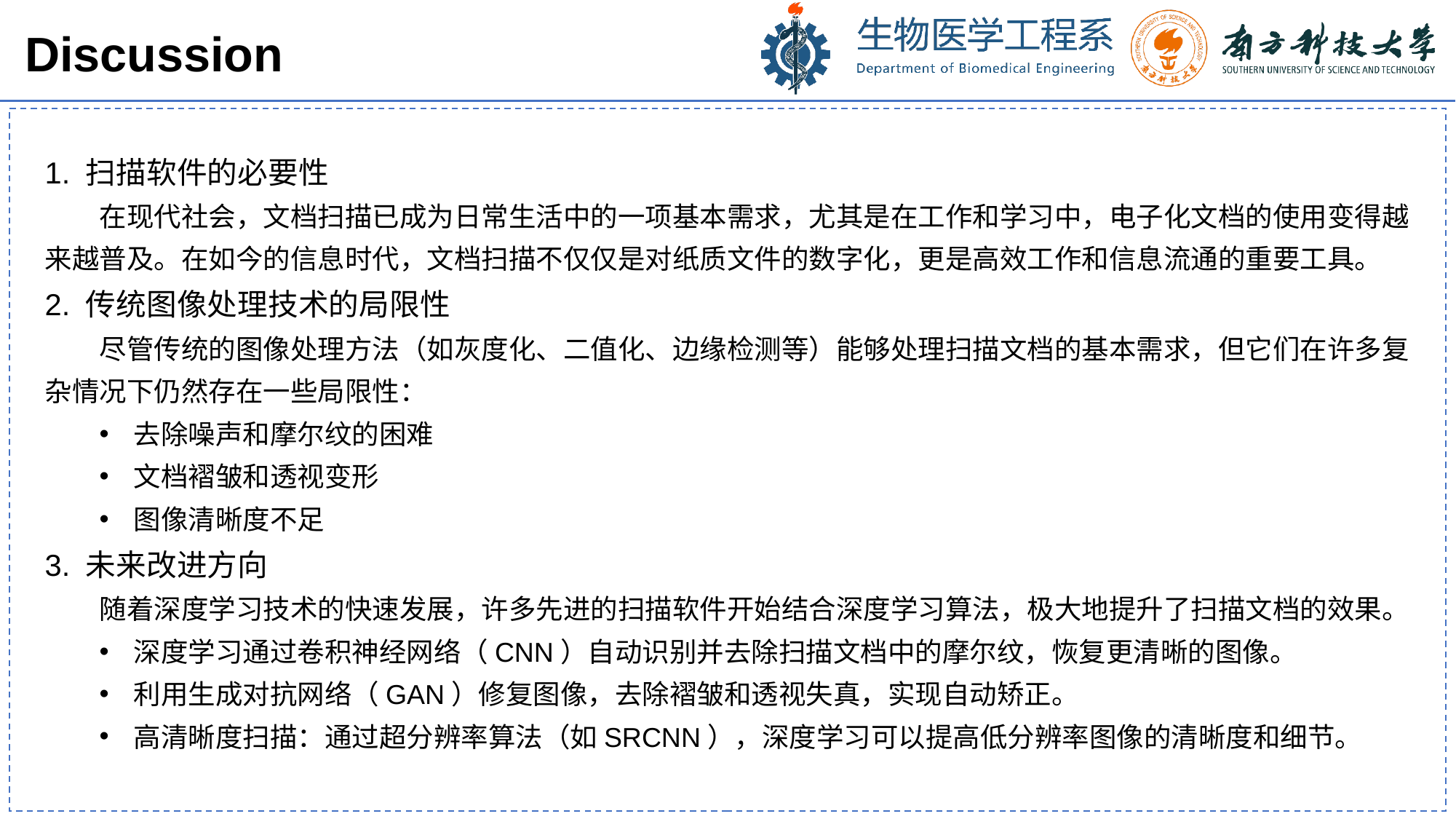

Discussion
1. 扫描软件的必要性
在现代社会，文档扫描已成为日常生活中的一项基本需求，尤其是在工作和学习中，电子化文档的使用变得越来越普及。在如今的信息时代，文档扫描不仅仅是对纸质文件的数字化，更是高效工作和信息流通的重要工具。
2. 传统图像处理技术的局限性
尽管传统的图像处理方法（如灰度化、二值化、边缘检测等）能够处理扫描文档的基本需求，但它们在许多复杂情况下仍然存在一些局限性：
去除噪声和摩尔纹的困难
文档褶皱和透视变形
图像清晰度不足
3. 未来改进方向
随着深度学习技术的快速发展，许多先进的扫描软件开始结合深度学习算法，极大地提升了扫描文档的效果。
深度学习通过卷积神经网络（CNN）自动识别并去除扫描文档中的摩尔纹，恢复更清晰的图像。
利用生成对抗网络（GAN）修复图像，去除褶皱和透视失真，实现自动矫正。
高清晰度扫描：通过超分辨率算法（如SRCNN），深度学习可以提高低分辨率图像的清晰度和细节。